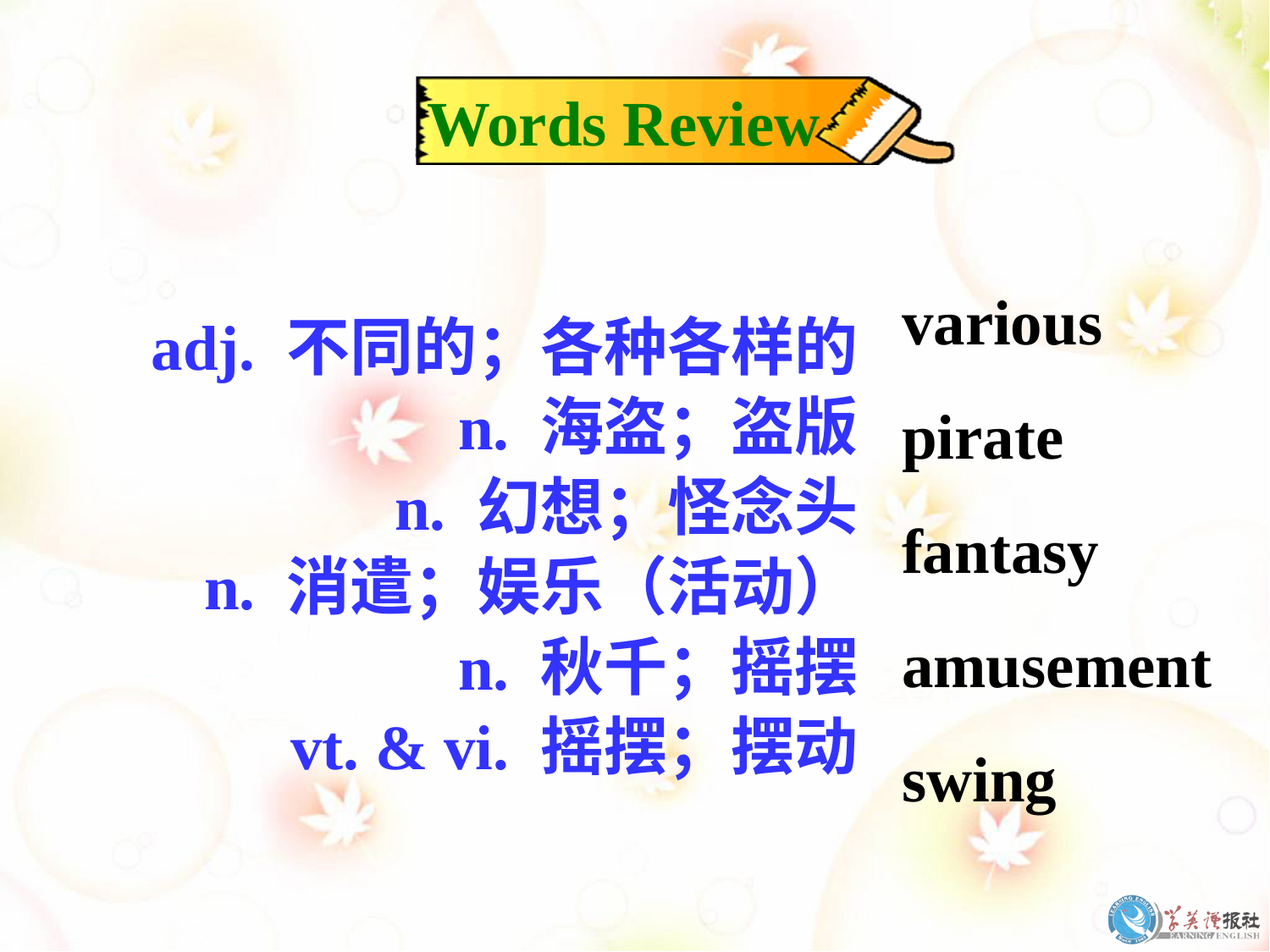

Words Review
various
pirate
fantasy
amusement
swing
adj. 不同的；各种各样的
n. 海盗；盗版
n. 幻想；怪念头
n. 消遣；娱乐（活动）
n. 秋千；摇摆
vt. & vi. 摇摆；摆动